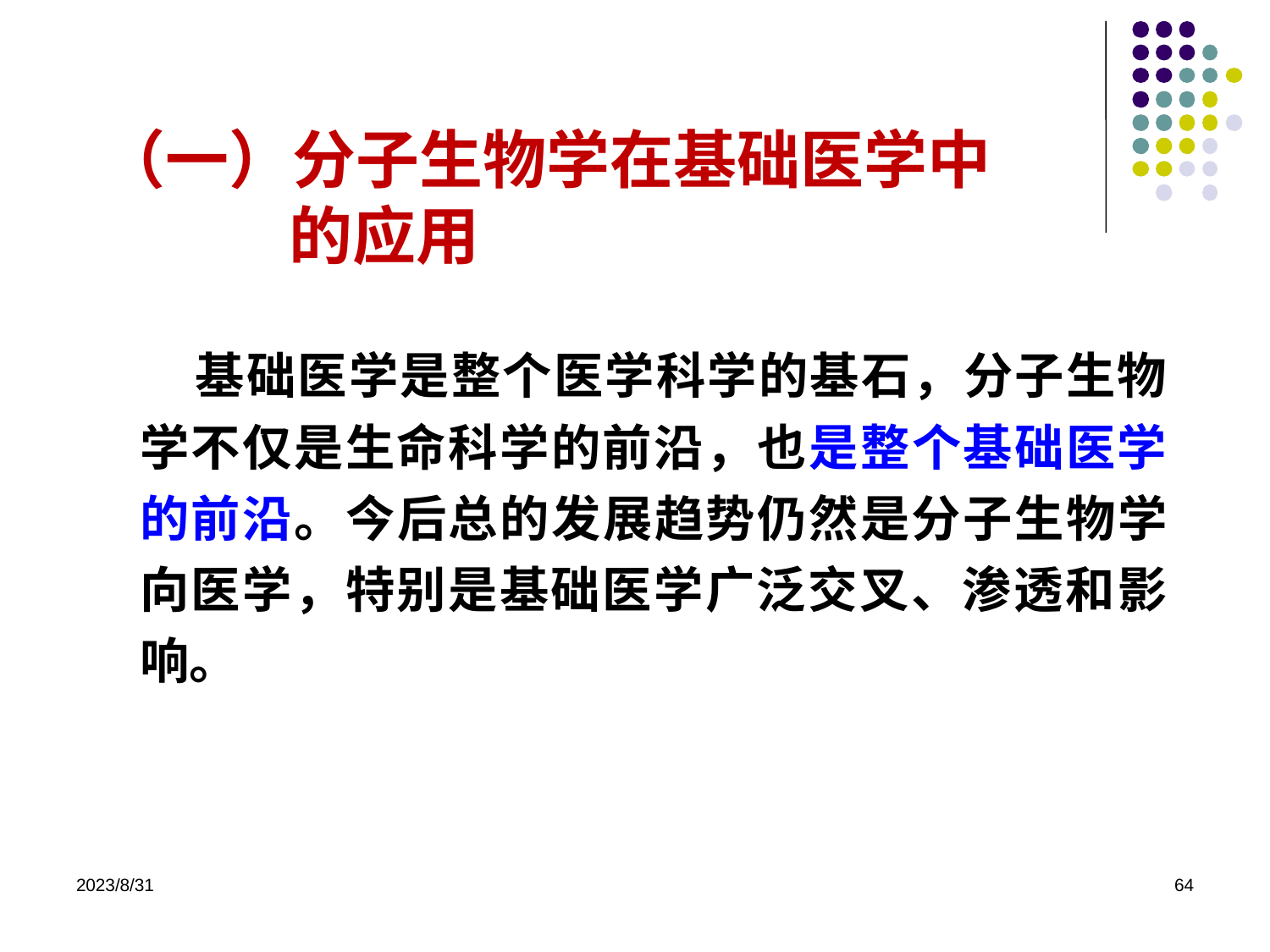

# （一）分子生物学在基础医学中     的应用
      基础医学是整个医学科学的基石，分子生物学不仅是生命科学的前沿，也是整个基础医学的前沿。今后总的发展趋势仍然是分子生物学向医学，特别是基础医学广泛交叉、渗透和影响。
2023/8/31
64